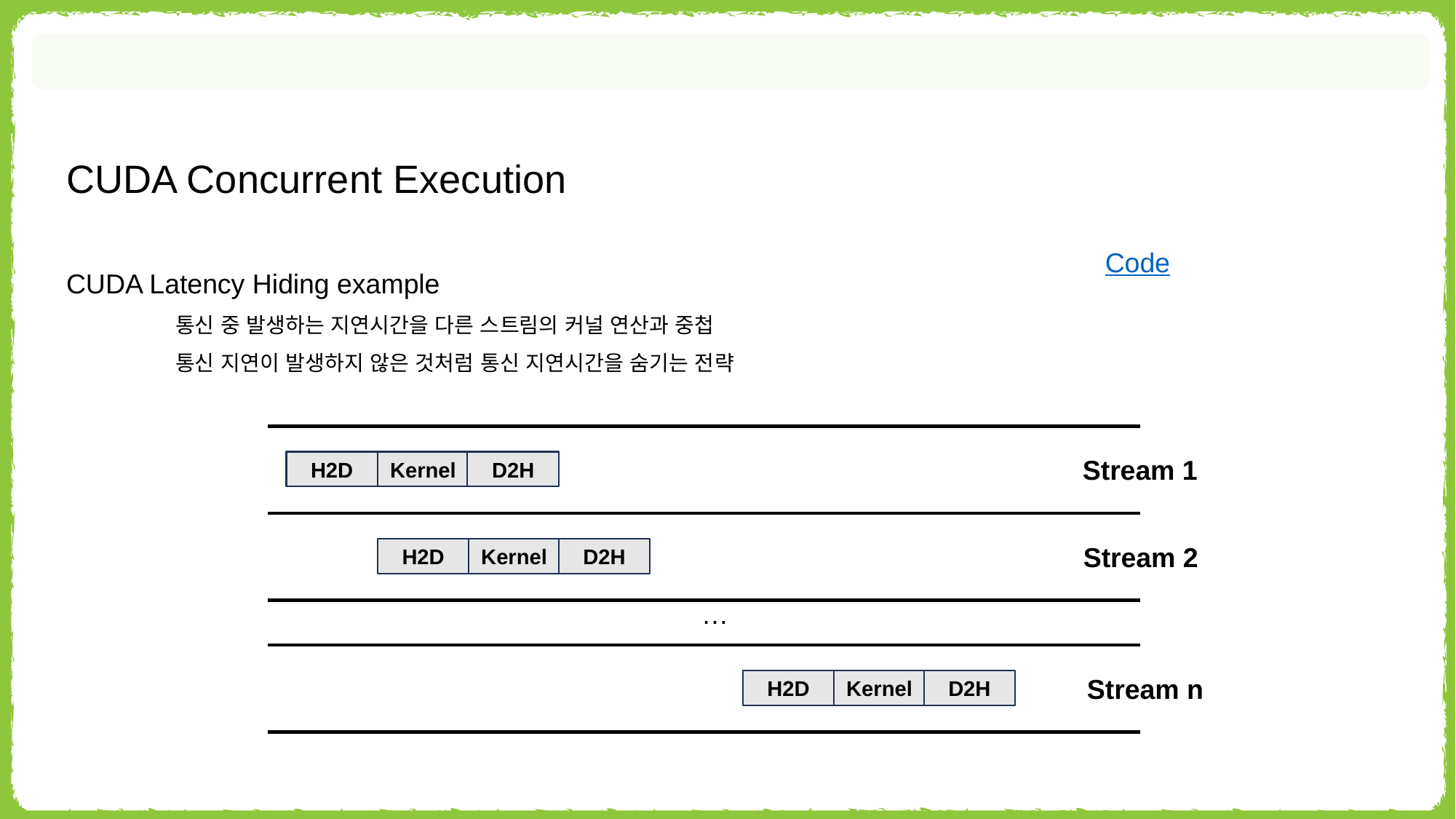

CUDA Concurrent Execution
Code
CUDA Latency Hiding example
통신 중 발생하는 지연시간을 다른 스트림의 커널 연산과 중첩
통신 지연이 발생하지 않은 것처럼 통신 지연시간을 숨기는 전략

Stream 1
H2D
Kernel
D2H
Stream 2
H2D
Kernel
D2H
…
Stream n
H2D
Kernel
D2H